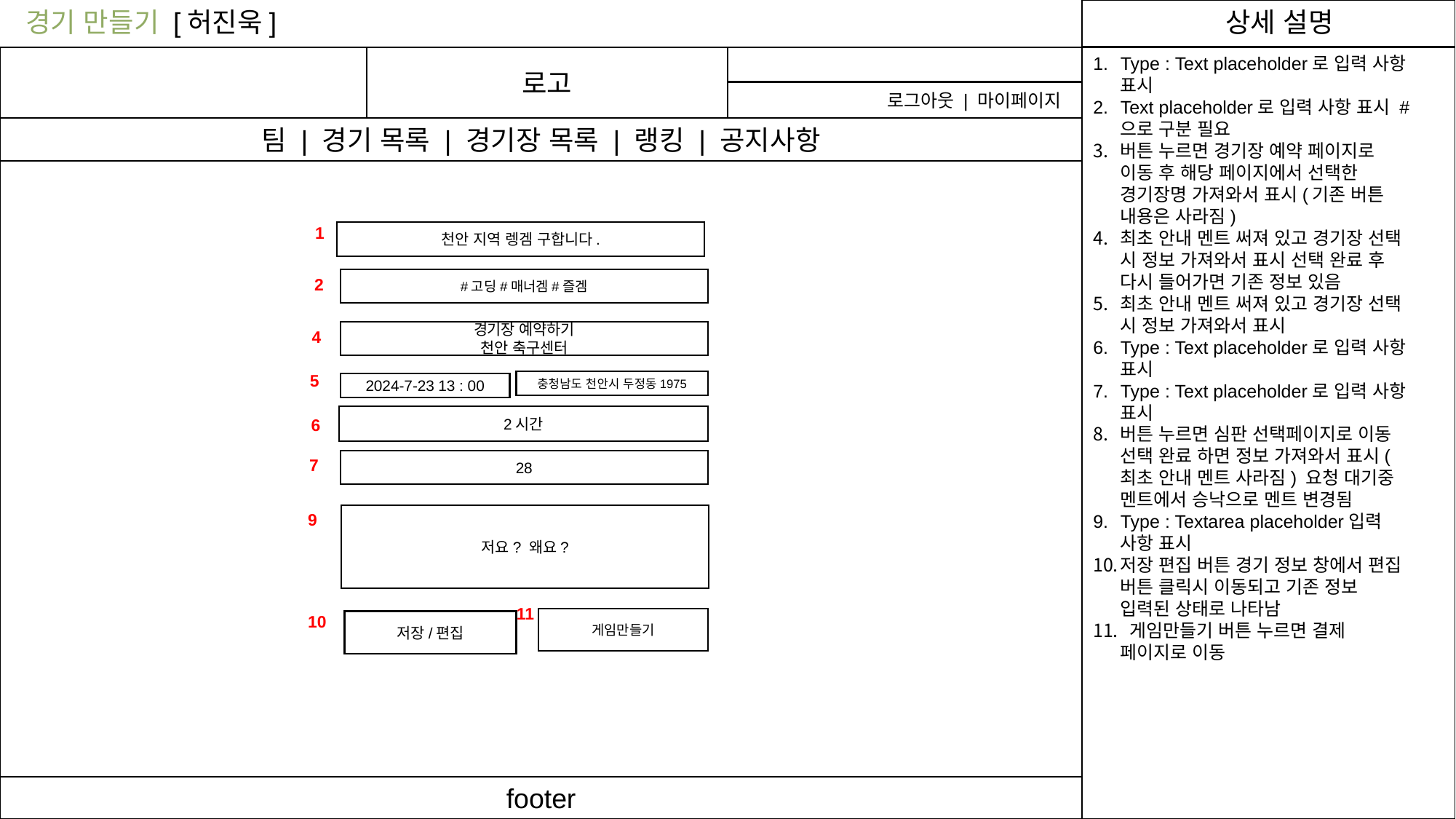

경기 만들기 [허진욱]

상세 설명

로고

Type : Text placeholder로 입력 사항 표시
Text placeholder로 입력 사항 표시 #으로 구분 필요
버튼 누르면 경기장 예약 페이지로 이동 후 해당 페이지에서 선택한 경기장명 가져와서 표시(기존 버튼 내용은 사라짐)
최초 안내 멘트 써져 있고 경기장 선택 시 정보 가져와서 표시 선택 완료 후 다시 들어가면 기존 정보 있음
최초 안내 멘트 써져 있고 경기장 선택 시 정보 가져와서 표시
Type : Text placeholder로 입력 사항 표시
Type : Text placeholder로 입력 사항 표시
버튼 누르면 심판 선택페이지로 이동 선택 완료 하면 정보 가져와서 표시(최초 안내 멘트 사라짐) 요청 대기중 멘트에서 승낙으로 멘트 변경됨
Type : Textarea placeholder입력 사항 표시
저장 편집 버튼 경기 정보 창에서 편집 버튼 클릭시 이동되고 기존 정보 입력된 상태로 나타남
 게임만들기 버튼 누르면 결제 페이지로 이동

로그아웃 | 마이페이지
팀 | 경기 목록 | 경기장 목록 | 랭킹 | 공지사항
1
천안 지역 렝겜 구합니다.
2
#고딩#매너겜#즐겜
4
경기장 예약하기
천안 축구센터
5
충청남도 천안시 두정동1975
2024-7-23 13 : 00
2시간
6
7
28
9
저요? 왜요?
11
10
게임만들기
저장/편집
footer